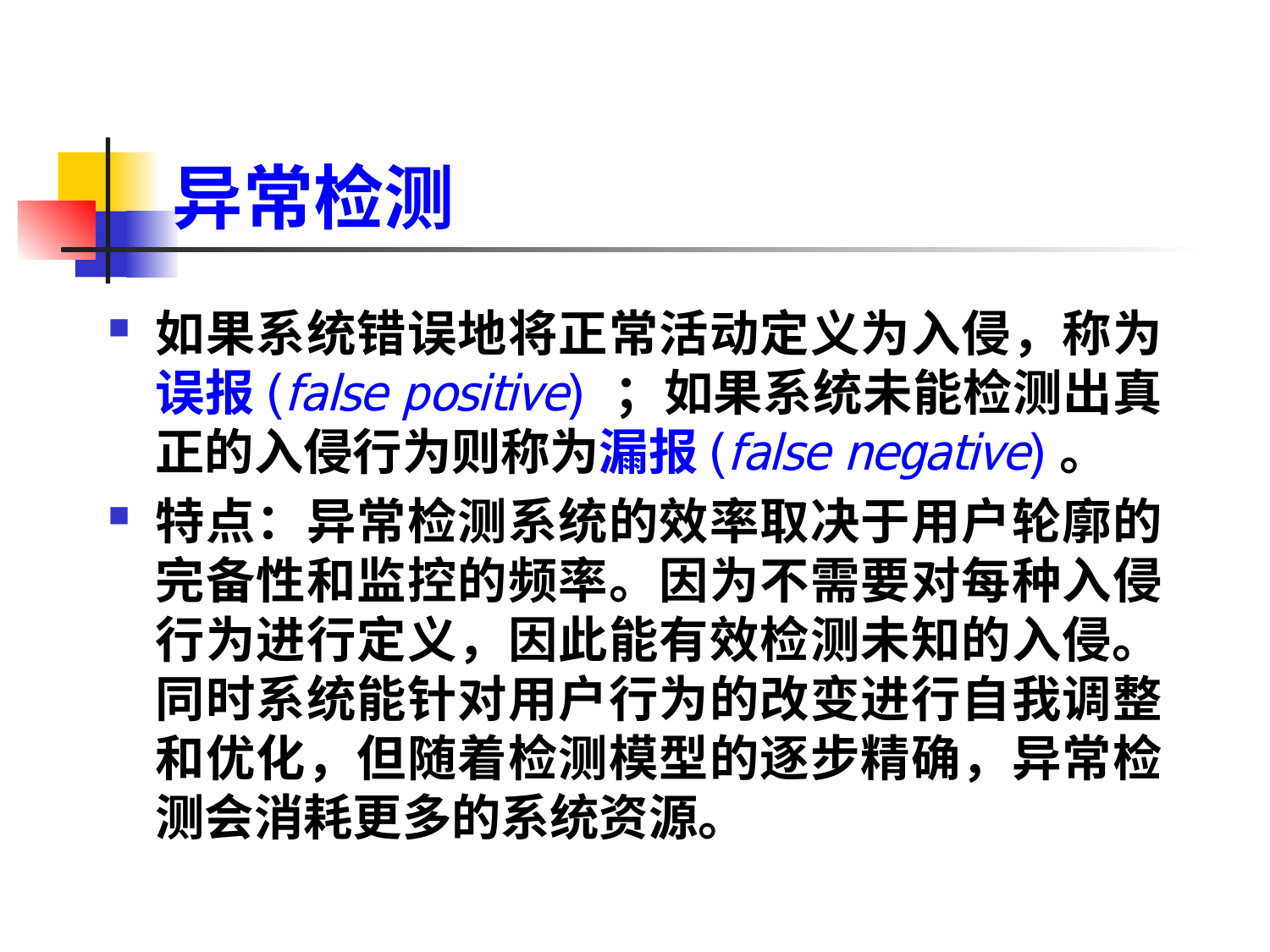

# 异常检测
如果系统错误地将正常活动定义为入侵，称为误报(false positive) ；如果系统未能检测出真正的入侵行为则称为漏报(false negative)。
特点：异常检测系统的效率取决于用户轮廓的完备性和监控的频率。因为不需要对每种入侵行为进行定义，因此能有效检测未知的入侵。同时系统能针对用户行为的改变进行自我调整和优化，但随着检测模型的逐步精确，异常检测会消耗更多的系统资源。